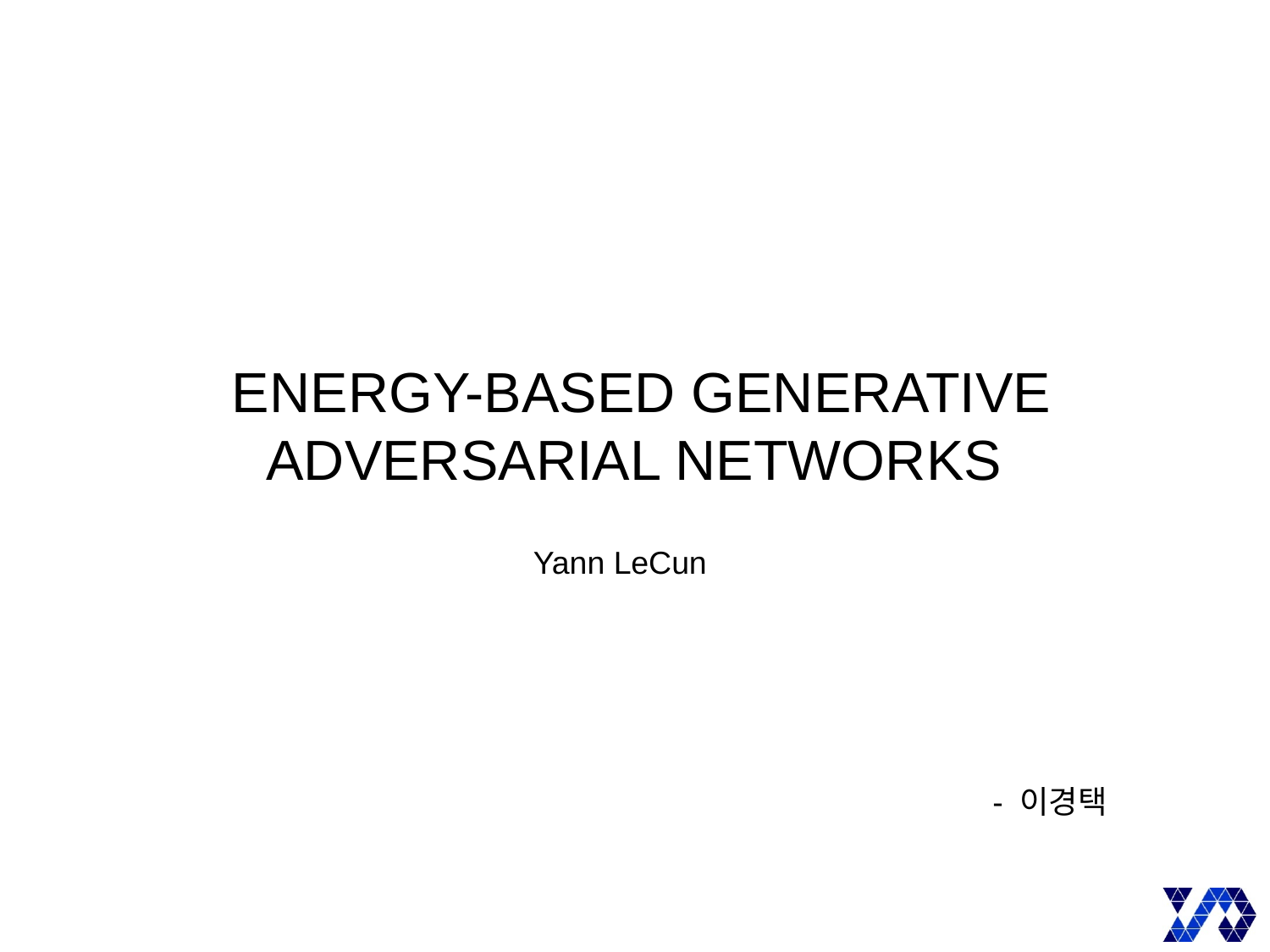

# ENERGY-BASED GENERATIVE ADVERSARIAL NETWORKS
Yann LeCun
- 이경택